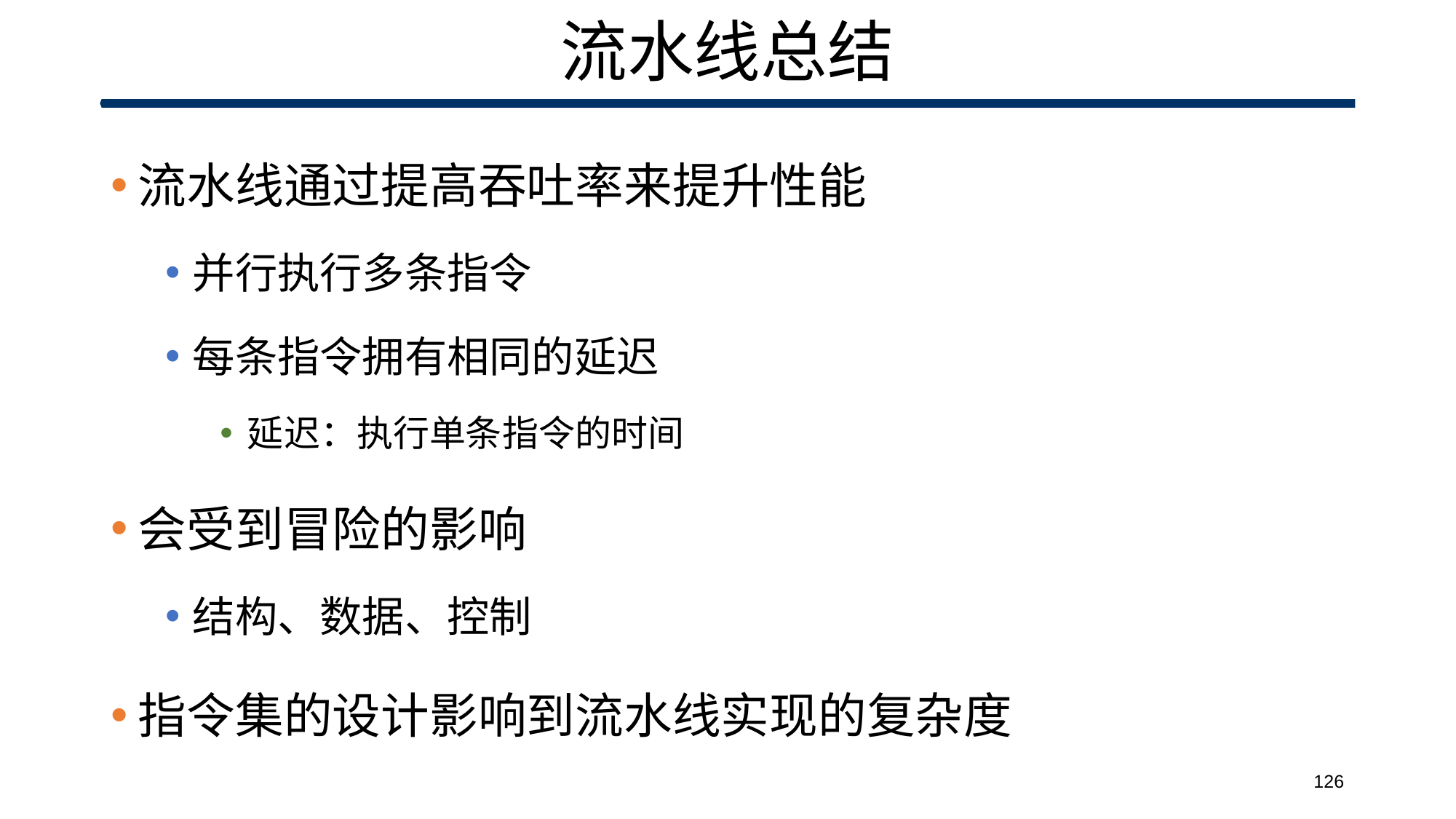

# 流水线总结
流水线通过提高吞吐率来提升性能
并行执行多条指令
每条指令拥有相同的延迟
延迟：执行单条指令的时间
会受到冒险的影响
结构、数据、控制
指令集的设计影响到流水线实现的复杂度
126